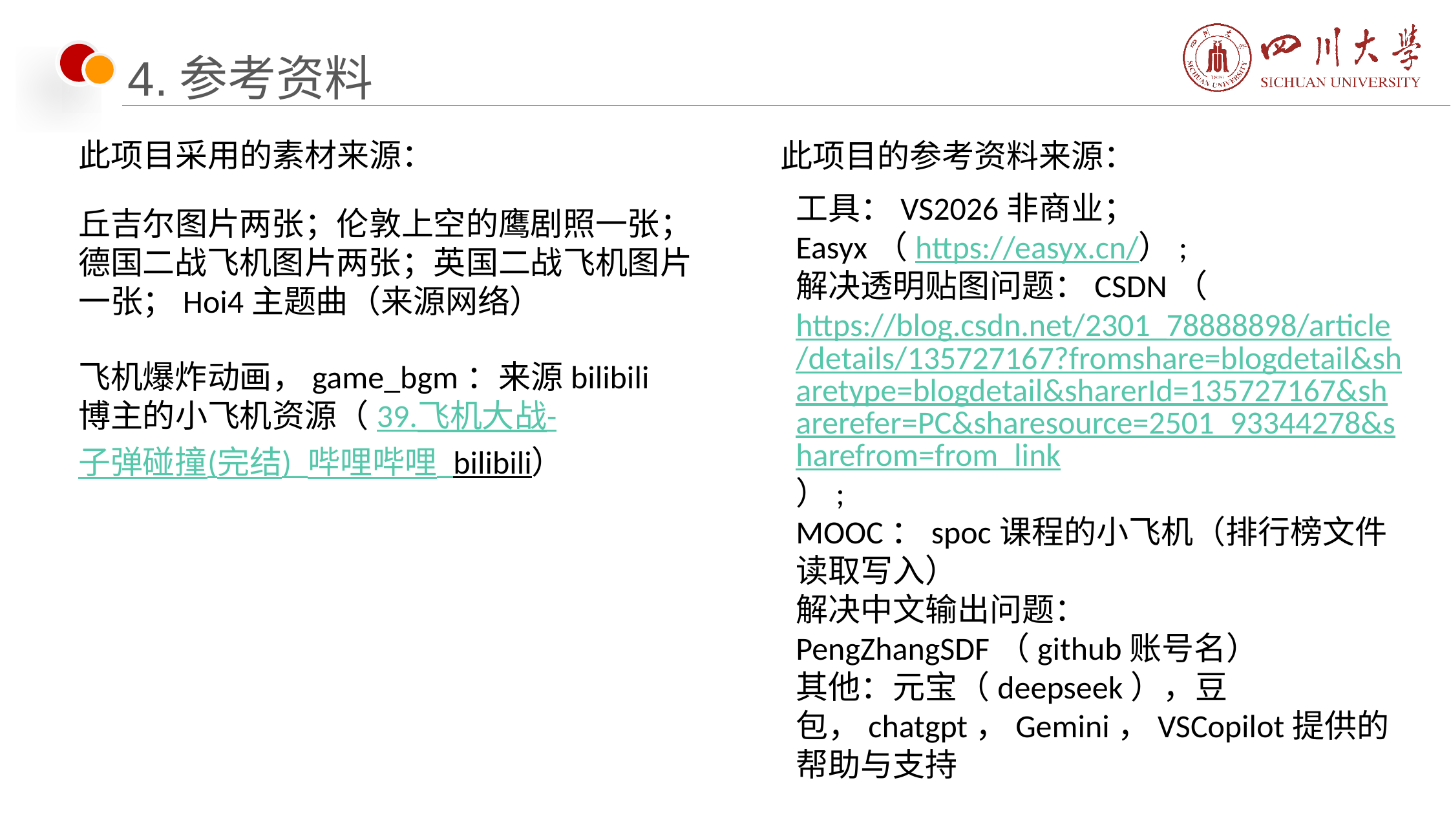

# 4.参考资料
此项目采用的素材来源：

此项目的参考资料来源：

工具：VS2026非商业；
Easyx（https://easyx.cn/）;
解决透明贴图问题：CSDN（https://blog.csdn.net/2301_78888898/article/details/135727167?fromshare=blogdetail&sharetype=blogdetail&sharerId=135727167&sharerefer=PC&sharesource=2501_93344278&sharefrom=from_link）;
MOOC：spoc课程的小飞机（排行榜文件读取写入）
解决中文输出问题： PengZhangSDF（github账号名）
其他：元宝（deepseek），豆包，chatgpt，Gemini，VSCopilot提供的帮助与支持
丘吉尔图片两张；伦敦上空的鹰剧照一张；德国二战飞机图片两张；英国二战飞机图片一张；Hoi4主题曲（来源网络）
飞机爆炸动画，game_bgm：来源bilibili博主的小飞机资源（39.飞机大战-子弹碰撞(完结)_哔哩哔哩_bilibili）